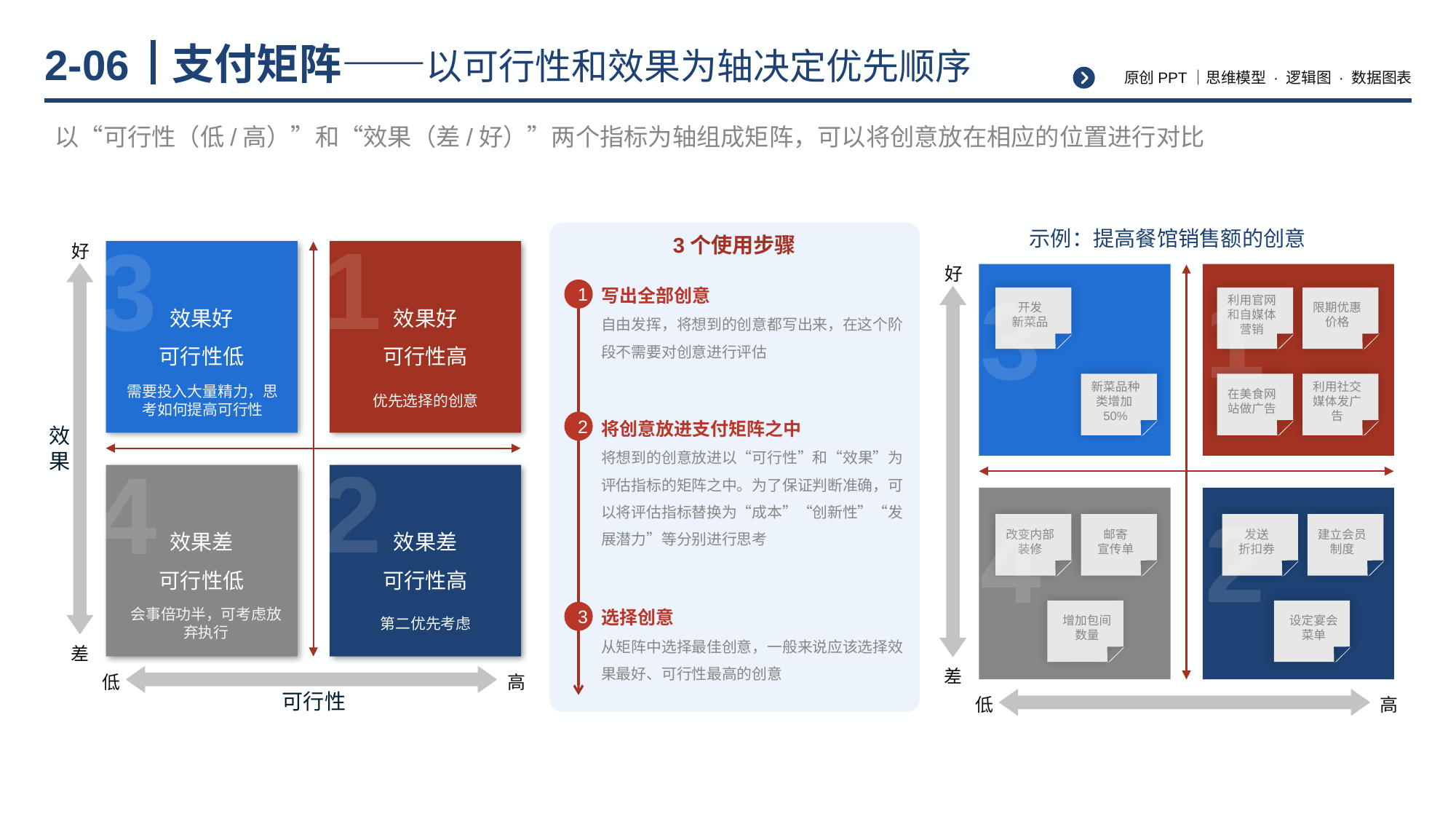

# 支付矩阵——以可行性和效果为轴决定优先顺序
2-06
以“可行性（低/高）”和“效果（差/好）”两个指标为轴组成矩阵，可以将创意放在相应的位置进行对比
1
3
好
效果好
可行性低
效果好
可行性高

需要投入大量精力，思考如何提高可行性
优先选择的创意
效
果
2
4
效果差
可行性低
效果差
可行性高

会事倍功半，可考虑放弃执行
第二优先考虑
差
低
高
可行性
示例：提高餐馆销售额的创意
好

开发
新菜品
利用官网和自媒体营销
限期优惠
价格

新菜品种类增加50%
在美食网站做广告
利用社交媒体发广告

改变内部装修
邮寄
宣传单
发送
折扣券
建立会员制度

增加包间数量
设定宴会菜单
差
低
高
3个使用步骤
写出全部创意
自由发挥，将想到的创意都写出来，在这个阶段不需要对创意进行评估
1
将创意放进支付矩阵之中
将想到的创意放进以“可行性”和“效果”为评估指标的矩阵之中。为了保证判断准确，可以将评估指标替换为“成本”“创新性”“发展潜力”等分别进行思考
2
选择创意
从矩阵中选择最佳创意，一般来说应该选择效果最好、可行性最高的创意
3
1
3
2
4